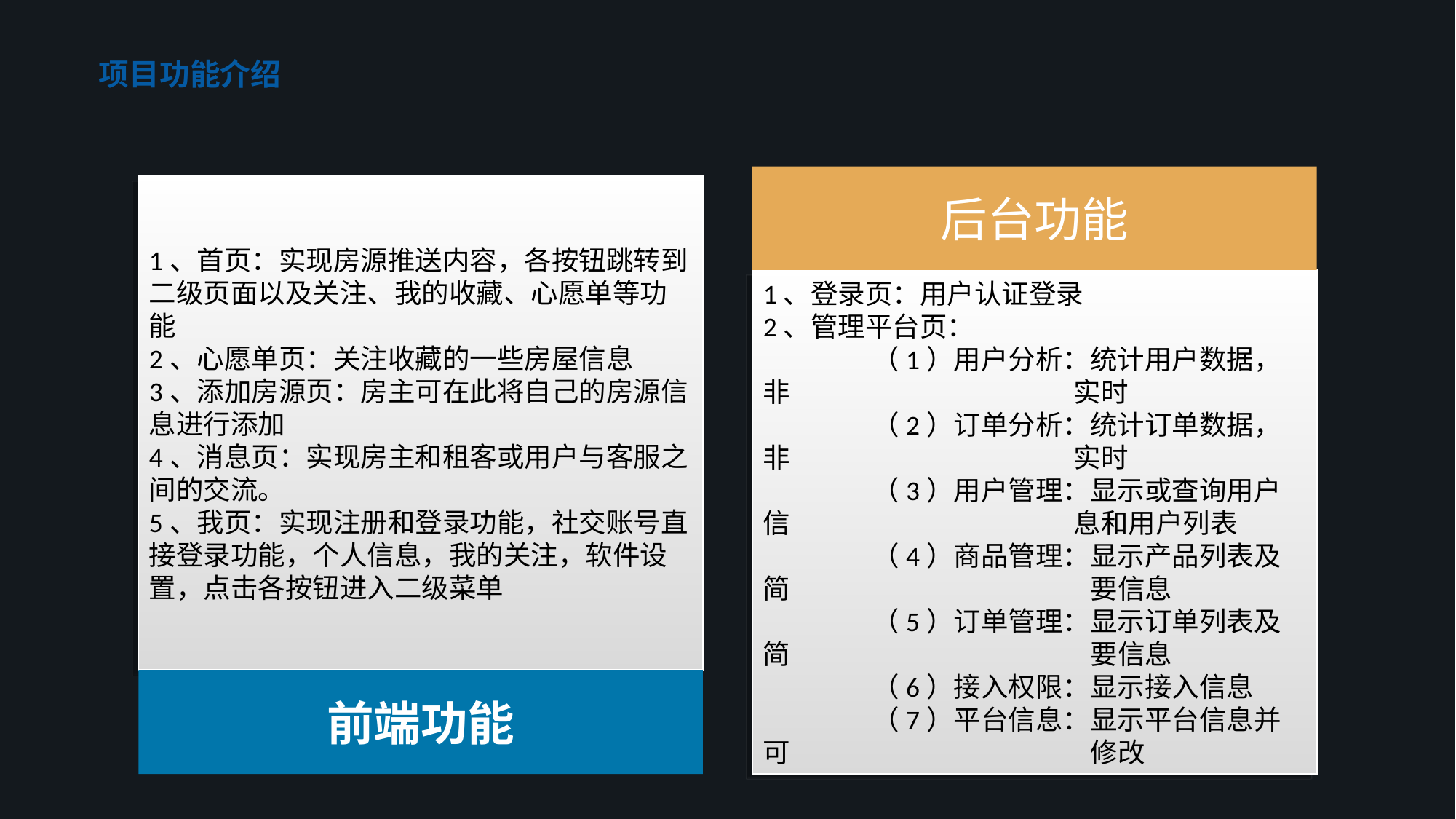

项目功能介绍
后台功能
1、首页：实现房源推送内容，各按钮跳转到二级页面以及关注、我的收藏、心愿单等功能
2、心愿单页：关注收藏的一些房屋信息
3、添加房源页：房主可在此将自己的房源信息进行添加
4、消息页：实现房主和租客或用户与客服之间的交流。
5、我页：实现注册和登录功能，社交账号直接登录功能，个人信息，我的关注，软件设置，点击各按钮进入二级菜单
1、登录页：用户认证登录
2、管理平台页：
	（1）用户分析：统计用户数据，非   		               实时
	（2）订单分析：统计订单数据，非		               实时
	（3）用户管理：显示或查询用户信   		               息和用户列表
	（4）商品管理：显示产品列表及简			要信息
	（5）订单管理：显示订单列表及简			要信息
	（6）接入权限：显示接入信息
	（7）平台信息：显示平台信息并可			修改
前端功能